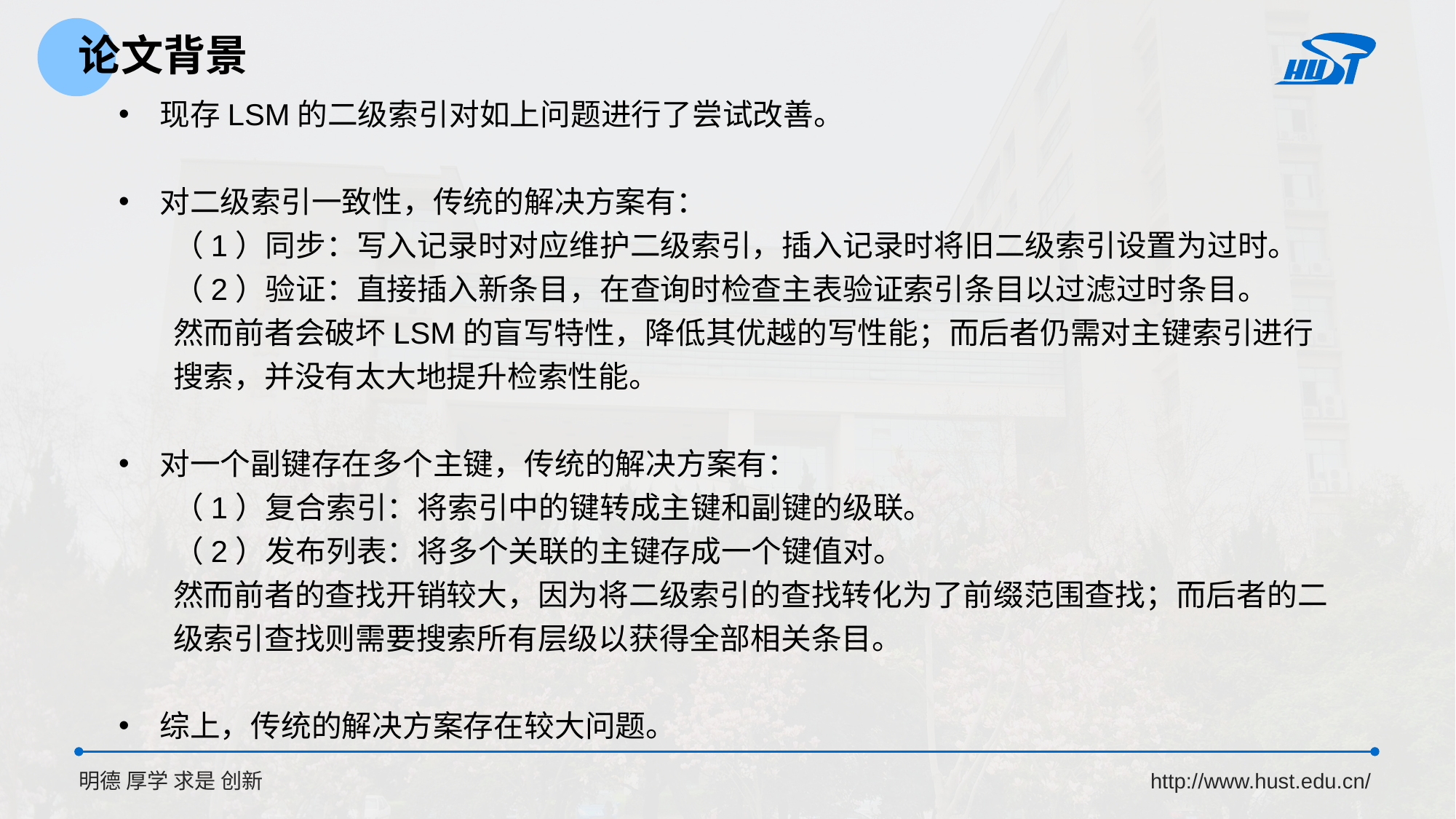

论文背景
现存LSM的二级索引对如上问题进行了尝试改善。

对二级索引一致性，传统的解决方案有：
（1）同步：写入记录时对应维护二级索引，插入记录时将旧二级索引设置为过时。
（2）验证：直接插入新条目，在查询时检查主表验证索引条目以过滤过时条目。
然而前者会破坏LSM的盲写特性，降低其优越的写性能；而后者仍需对主键索引进行搜索，并没有太大地提升检索性能。

对一个副键存在多个主键，传统的解决方案有：
（1）复合索引：将索引中的键转成主键和副键的级联。
（2）发布列表：将多个关联的主键存成一个键值对。
然而前者的查找开销较大，因为将二级索引的查找转化为了前缀范围查找；而后者的二级索引查找则需要搜索所有层级以获得全部相关条目。

综上，传统的解决方案存在较大问题。